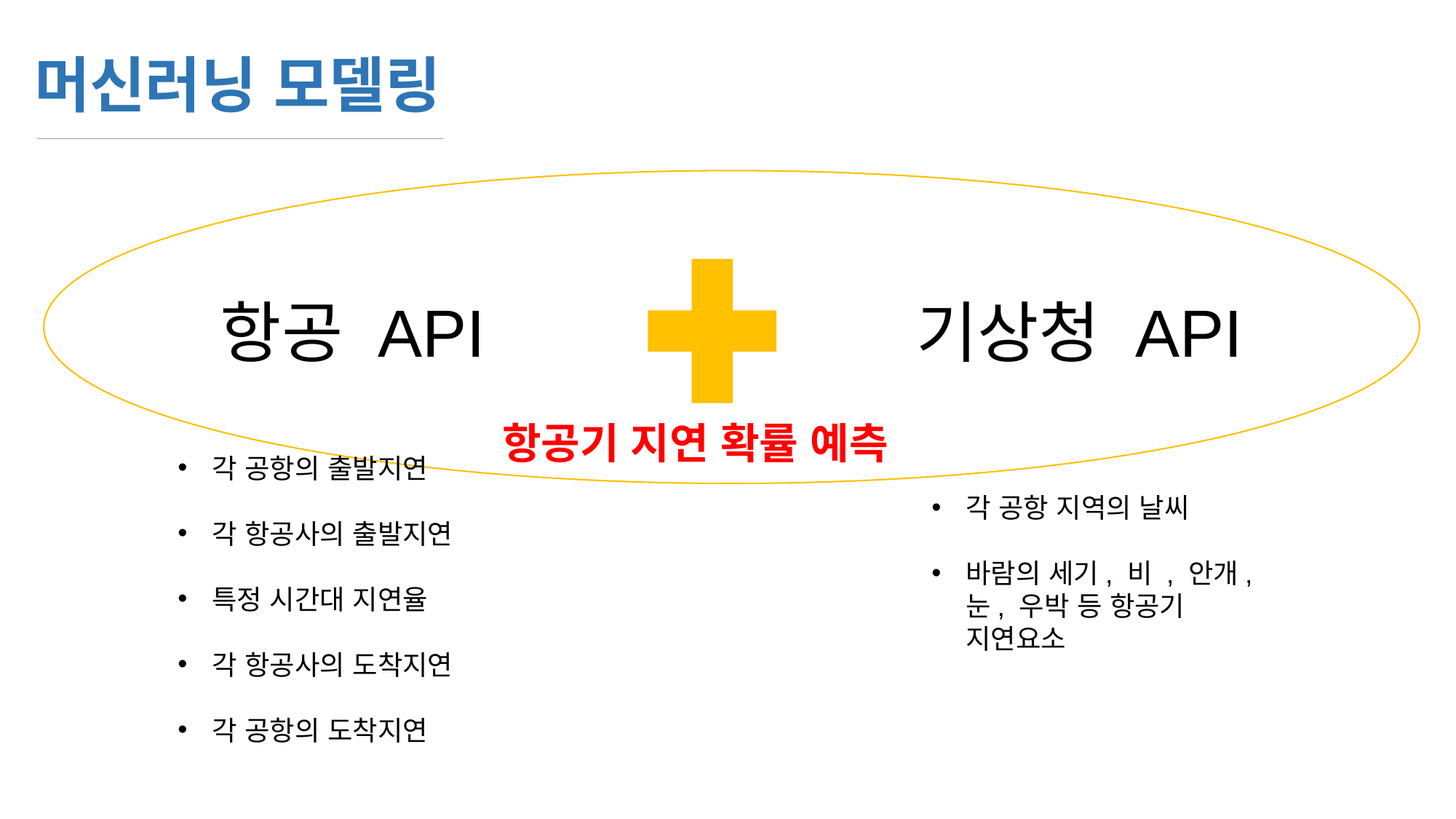

머신러닝 모델링

기상청 API
항공 API
항공기 지연 확률 예측
각 공항의 출발지연

각 항공사의 출발지연

특정 시간대 지연율

각 항공사의 도착지연

각 공항의 도착지연
각 공항 지역의 날씨

바람의 세기, 비 , 안개, 눈, 우박 등 항공기 지연요소